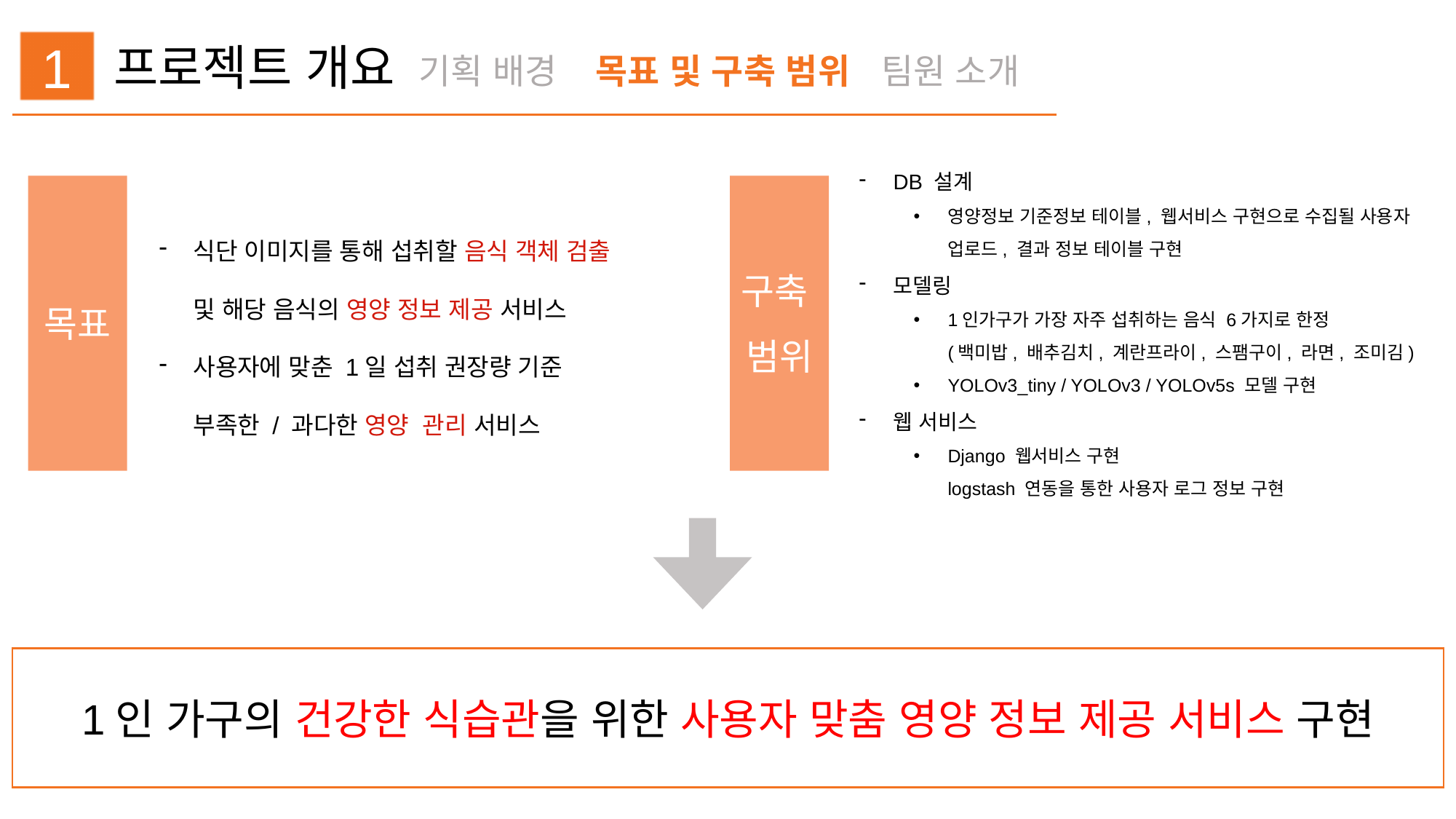

프로젝트 개요
기획 배경
목표 및 구축 범위
팀원 소개
1
DB 설계
영양정보 기준정보 테이블, 웹서비스 구현으로 수집될 사용자
업로드, 결과 정보 테이블 구현
모델링
1인가구가 가장 자주 섭취하는 음식 6가지로 한정
(백미밥, 배추김치, 계란프라이, 스팸구이, 라면, 조미김)
YOLOv3_tiny / YOLOv3 / YOLOv5s 모델 구현
웹 서비스
Django 웹서비스 구현
logstash 연동을 통한 사용자 로그 정보 구현
목표
구축
범위
식단 이미지를 통해 섭취할 음식 객체 검출
및 해당 음식의 영양 정보 제공 서비스
사용자에 맞춘 1일 섭취 권장량 기준
부족한 / 과다한 영양  관리 서비스

1인 가구의 건강한 식습관을 위한 사용자 맞춤 영양 정보 제공 서비스 구현